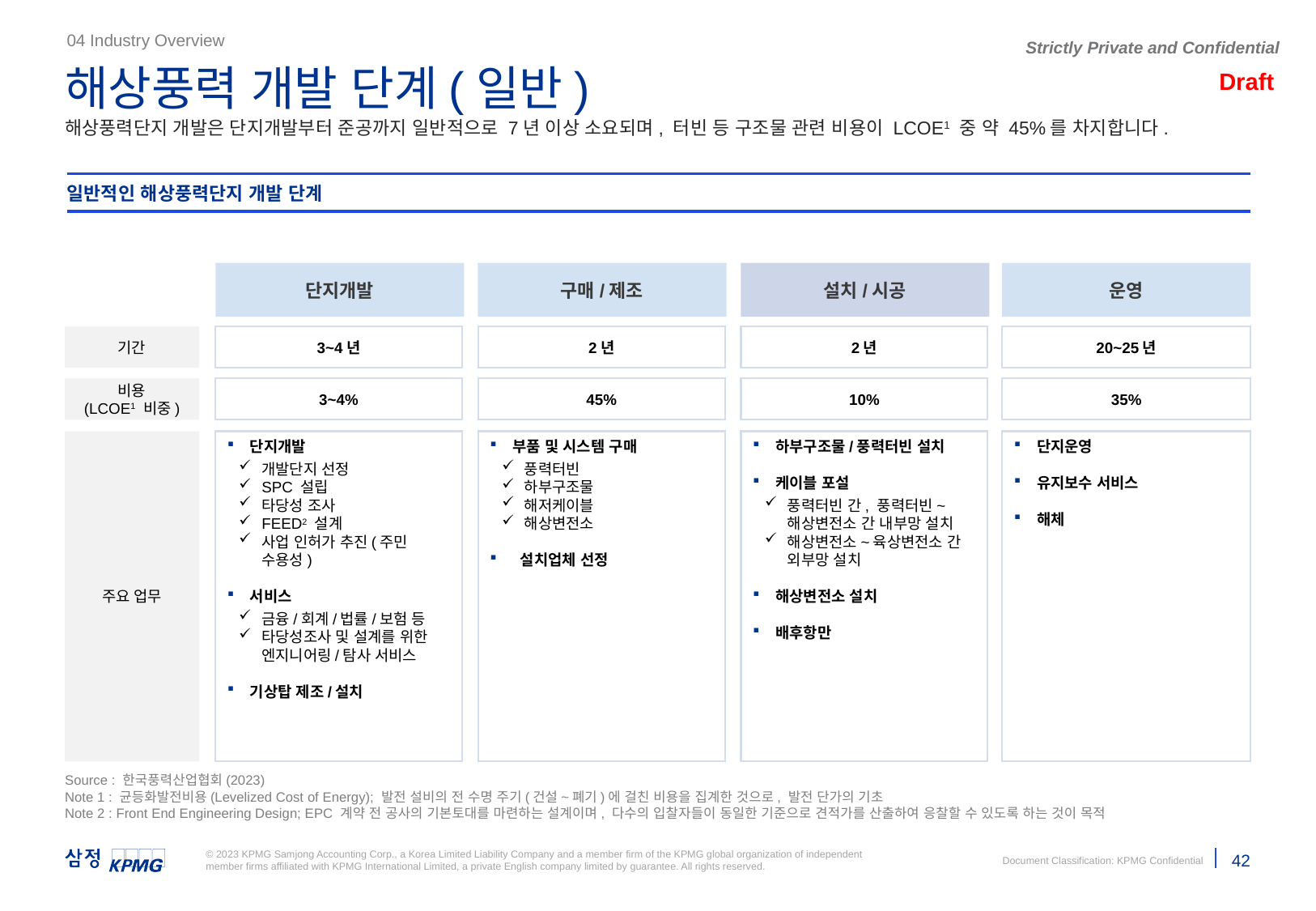

04 Industry Overview
해상풍력 개발 단계(일반)
해상풍력단지 개발은 단지개발부터 준공까지 일반적으로 7년 이상 소요되며, 터빈 등 구조물 관련 비용이 LCOE1 중 약 45%를 차지합니다.
일반적인 해상풍력단지 개발 단계
단지개발
구매/제조
설치/시공
운영
기간
3~4년
2년
2년
20~25년
비용
(LCOE1 비중)
3~4%
45%
10%
35%
주요 업무
단지개발

개발단지 선정
SPC 설립
타당성 조사
FEED2 설계
사업 인허가 추진(주민 수용성)

서비스

금융/회계/법률/보험 등
타당성조사 및 설계를 위한 엔지니어링/탐사 서비스

기상탑 제조/설치

부품 및 시스템 구매

풍력터빈
하부구조물
해저케이블
해상변전소

설치업체 선정

하부구조물/풍력터빈 설치

케이블 포설

풍력터빈 간, 풍력터빈~해상변전소 간 내부망 설치
해상변전소~육상변전소 간 외부망 설치

해상변전소 설치

배후항만

단지운영

유지보수 서비스

해체

Source : 한국풍력산업협회(2023)
Note 1 : 균등화발전비용(Levelized Cost of Energy); 발전 설비의 전 수명 주기(건설~폐기)에 걸친 비용을 집계한 것으로, 발전 단가의 기초
Note 2 : Front End Engineering Design; EPC 계약 전 공사의 기본토대를 마련하는 설계이며, 다수의 입찰자들이 동일한 기준으로 견적가를 산출하여 응찰할 수 있도록 하는 것이 목적